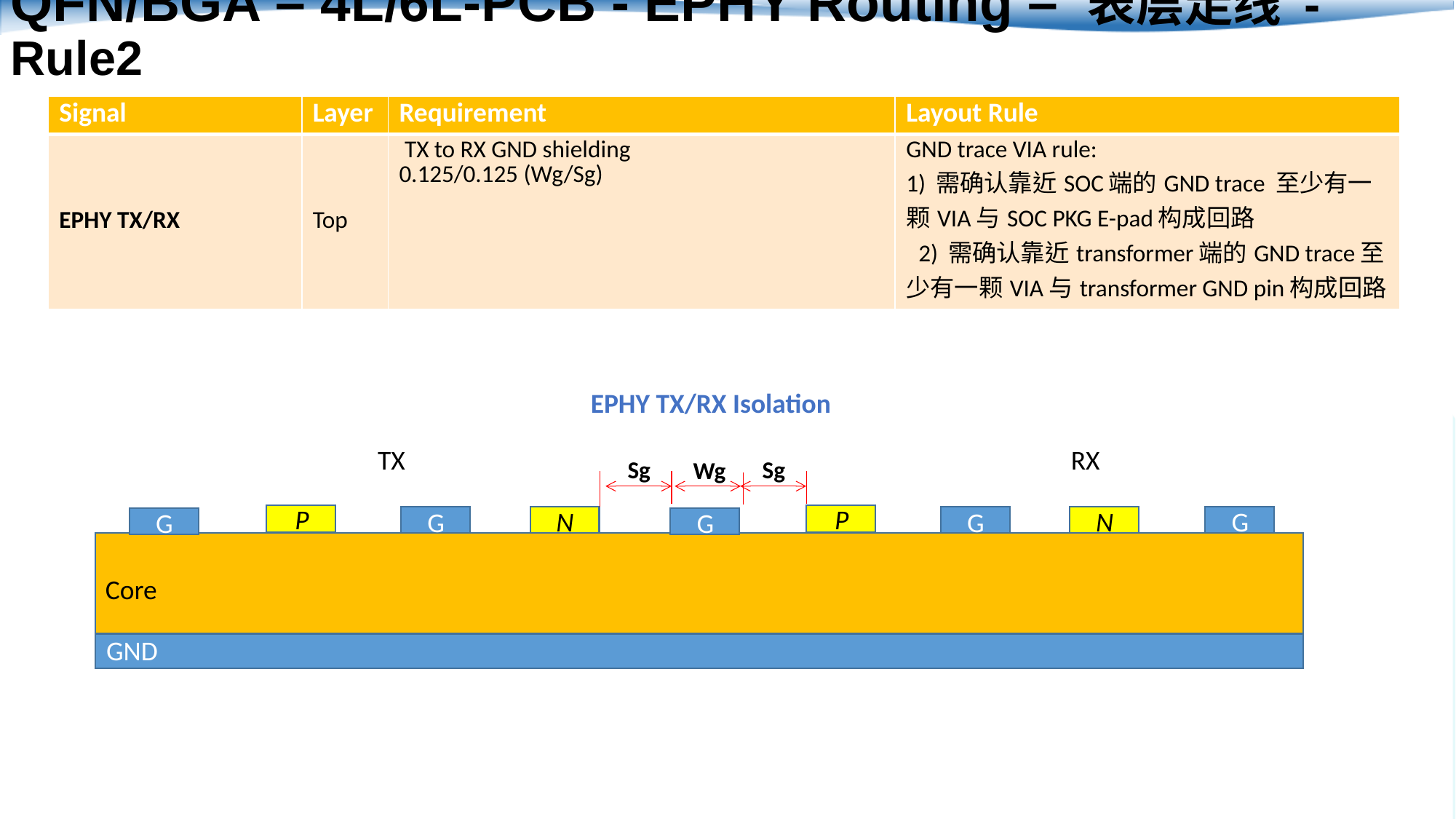

QFN/BGA – 4L/6L-PCB - EPHY Routing – 表层走线 - Rule2
| Signal | Layer | Requirement | Layout Rule |
| --- | --- | --- | --- |
| EPHY TX/RX | Top | TX to RX GND shielding 0.125/0.125 (Wg/Sg) | GND trace VIA rule: 1) 需确认靠近SOC端的GND trace 至少有一颗VIA与SOC PKG E-pad构成回路 2) 需确认靠近transformer端的GND trace至少有一颗VIA与transformer GND pin构成回路 |
EPHY TX/RX Isolation
TX
RX
Sg
Sg
Wg
P
P
N
N
G
G
G
G
G

Core
GND